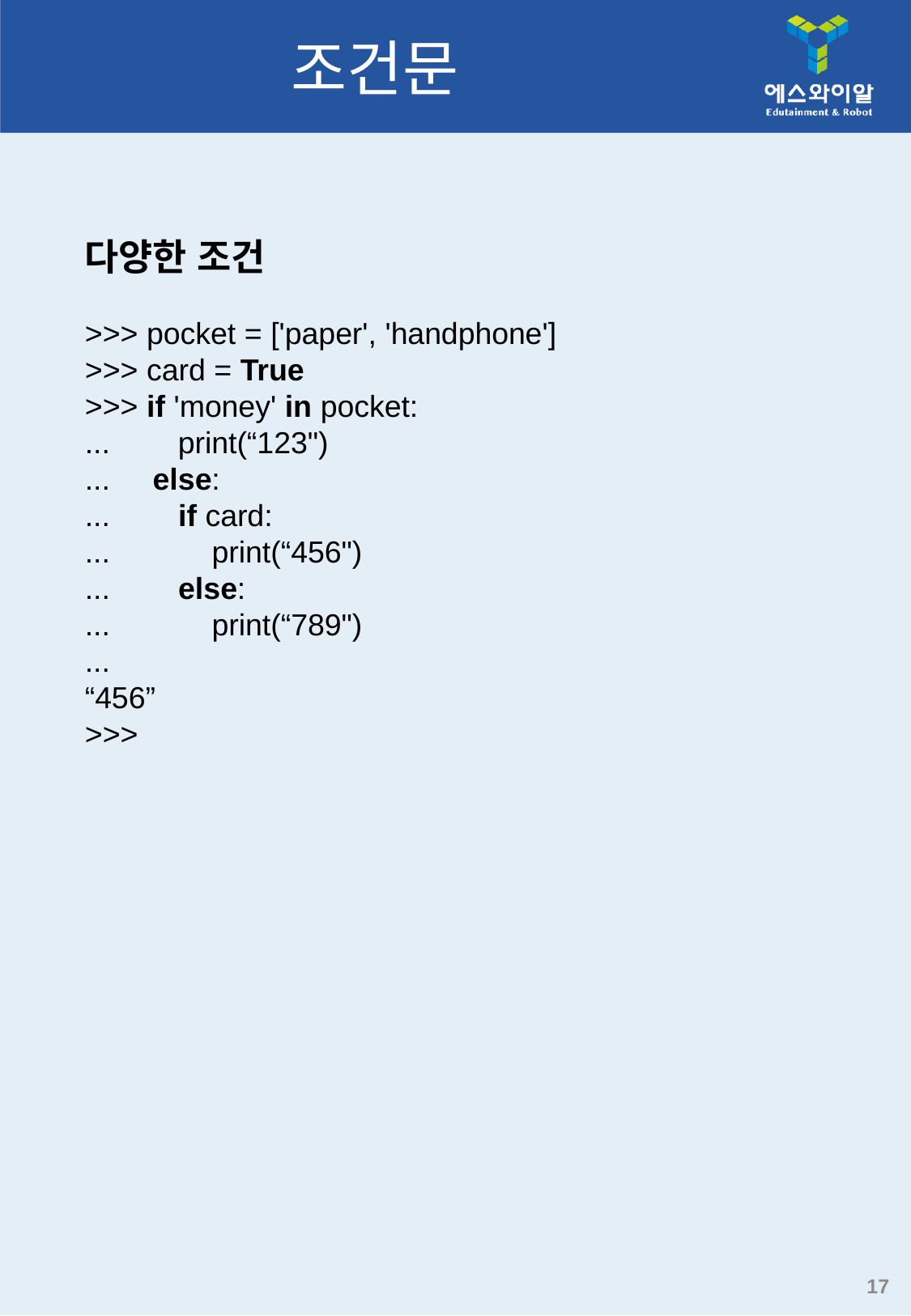

# 조건문
다양한 조건

>>> pocket = ['paper', 'handphone']
>>> card = True
>>> if 'money' in pocket:
...        print(“123")
...     else:
...        if card:
...            print(“456")
...        else:
...            print(“789")
...
“456”
>>>

17